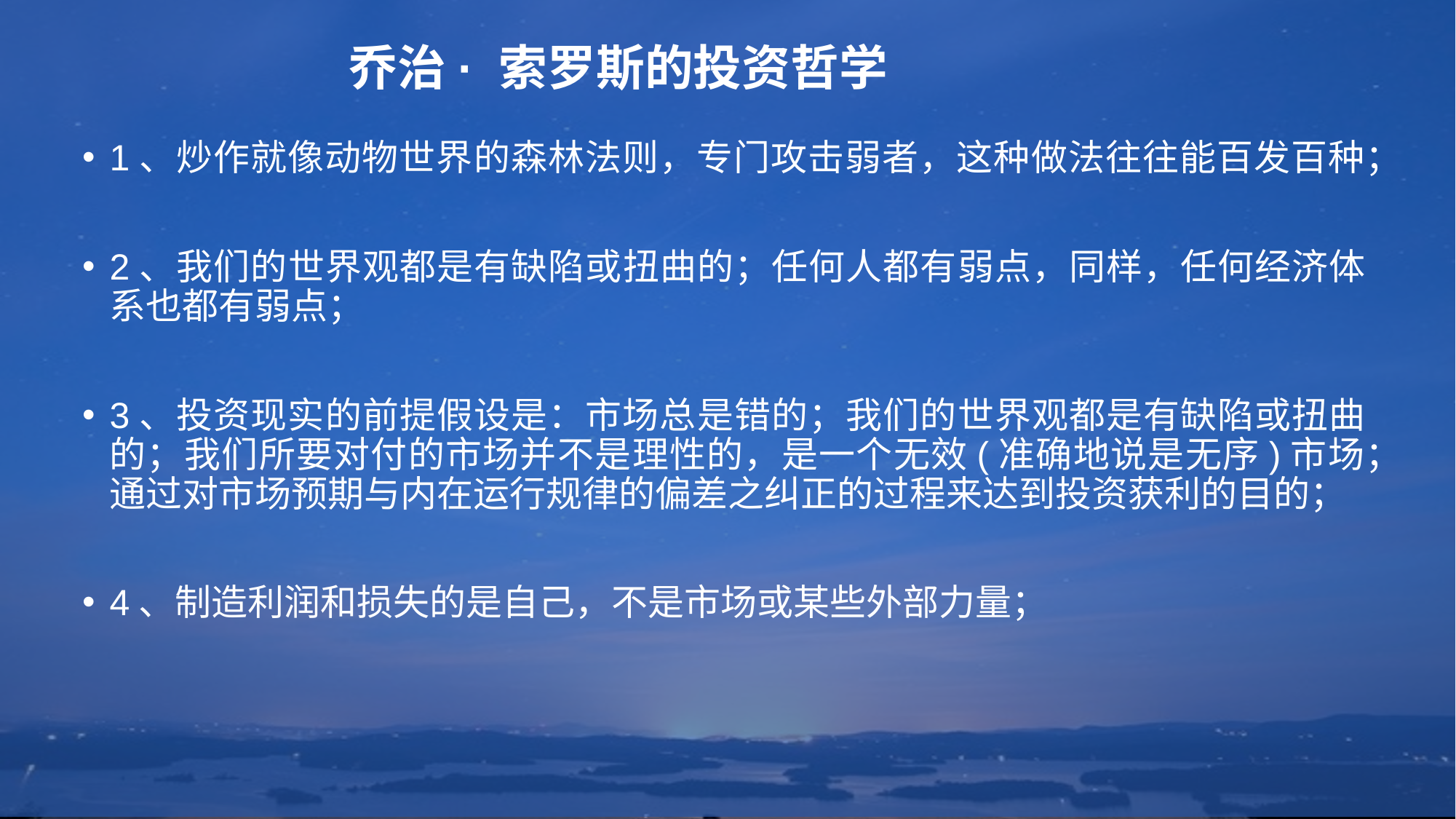

# 乔治· 索罗斯的投资哲学
1、炒作就像动物世界的森林法则，专门攻击弱者，这种做法往往能百发百种；

2、我们的世界观都是有缺陷或扭曲的；任何人都有弱点，同样，任何经济体系也都有弱点；

3、投资现实的前提假设是：市场总是错的；我们的世界观都是有缺陷或扭曲的；我们所要对付的市场并不是理性的，是一个无效(准确地说是无序)市场；通过对市场预期与内在运行规律的偏差之纠正的过程来达到投资获利的目的；

4、制造利润和损失的是自己，不是市场或某些外部力量；